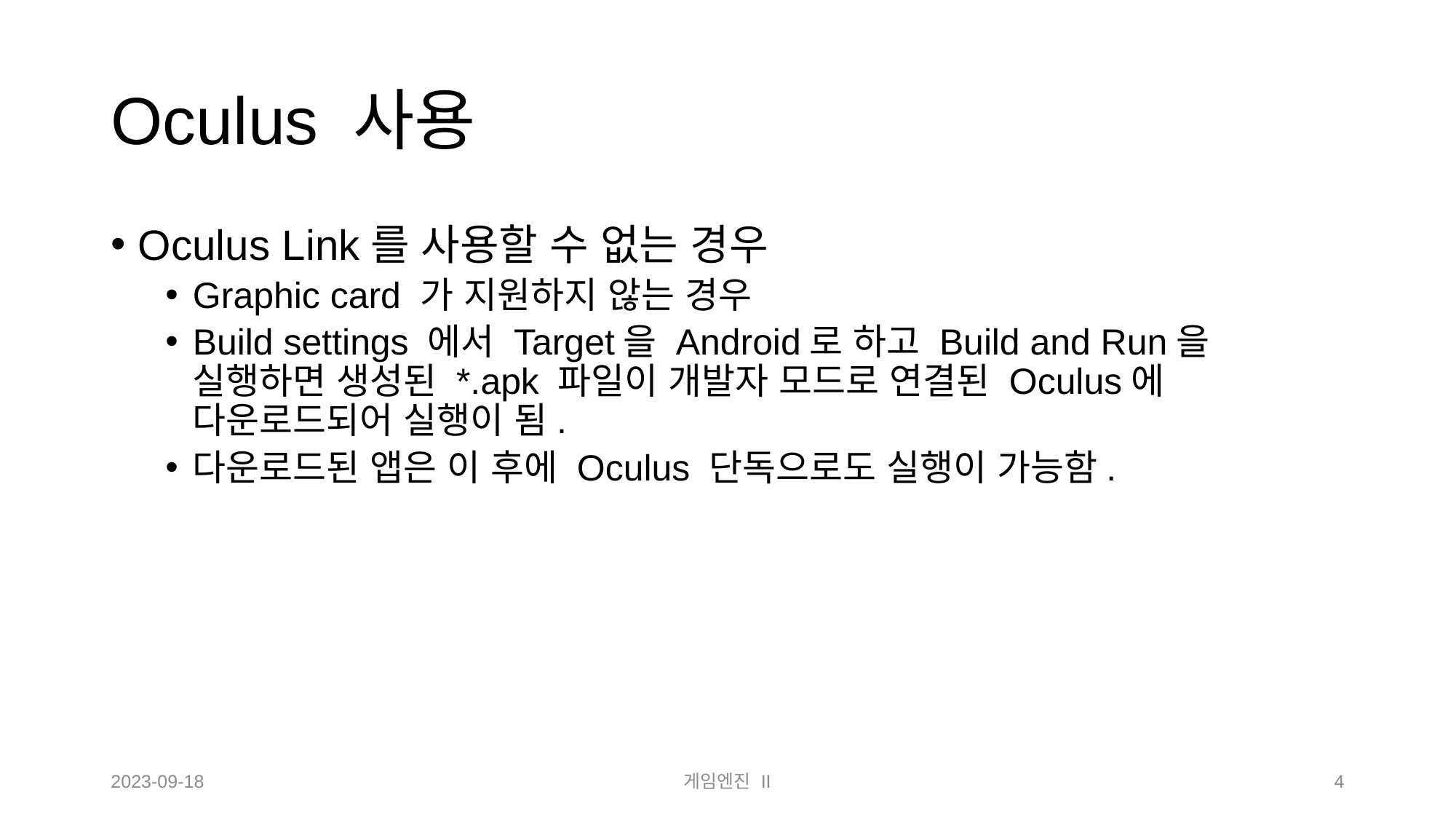

# Oculus 사용
Oculus Link를 사용할 수 없는 경우
Graphic card 가 지원하지 않는 경우
Build settings 에서 Target을 Android로 하고 Build and Run을 실행하면 생성된 *.apk 파일이 개발자 모드로 연결된 Oculus에 다운로드되어 실행이 됨.
다운로드된 앱은 이 후에 Oculus 단독으로도 실행이 가능함.
2023-09-18
게임엔진 II
4